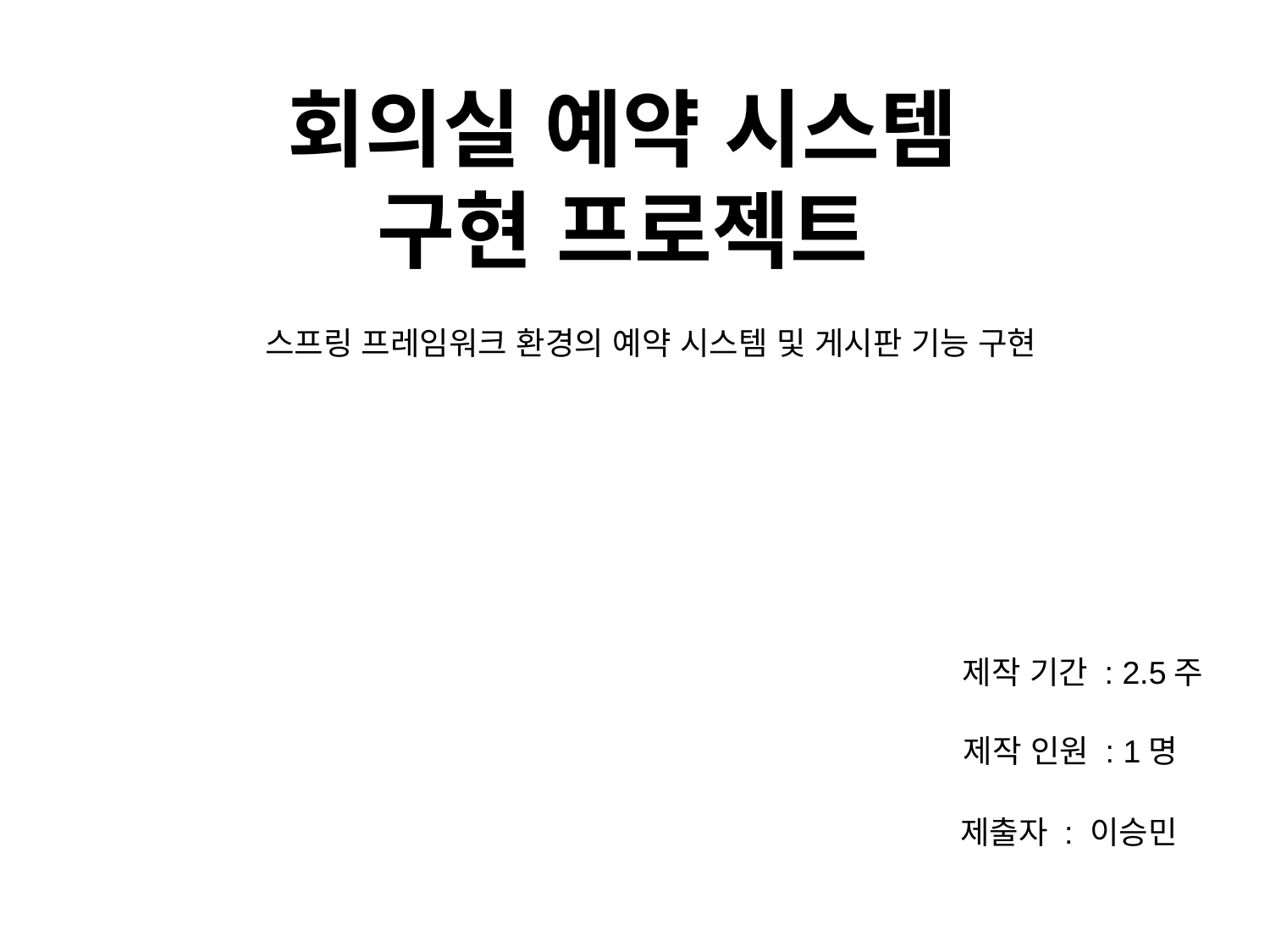

회의실 예약 시스템
구현 프로젝트
스프링 프레임워크 환경의 예약 시스템 및 게시판 기능 구현
제작 기간 : 2.5주
제작 인원 : 1명
제출자 : 이승민